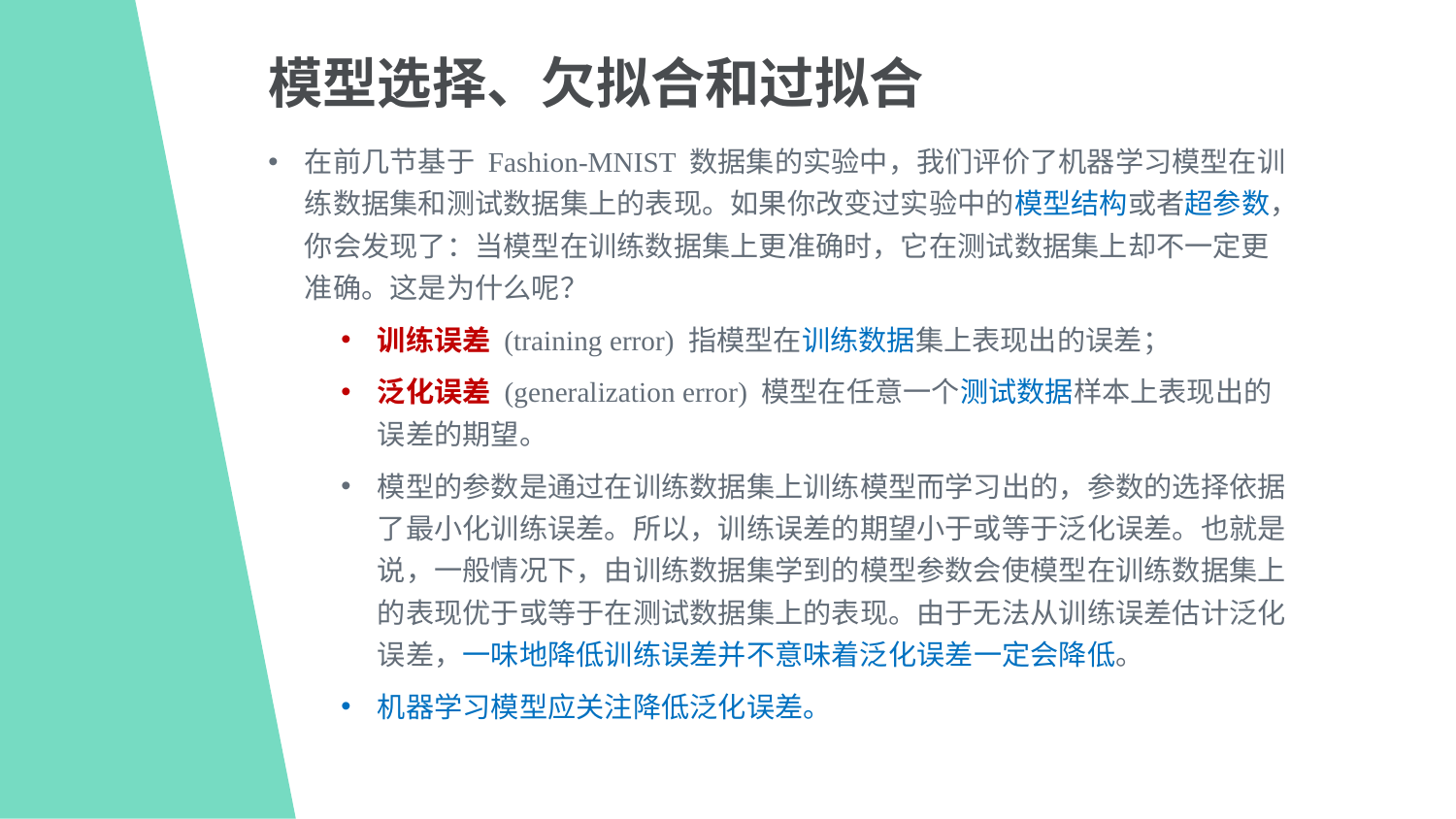

模型选择、欠拟合和过拟合
在前几节基于 Fashion-MNIST 数据集的实验中，我们评价了机器学习模型在训练数据集和测试数据集上的表现。如果你改变过实验中的模型结构或者超参数，你会发现了：当模型在训练数据集上更准确时，它在测试数据集上却不一定更准确。这是为什么呢？
训练误差 (training error) 指模型在训练数据集上表现出的误差；
泛化误差 (generalization error) 模型在任意一个测试数据样本上表现出的误差的期望。
模型的参数是通过在训练数据集上训练模型而学习出的，参数的选择依据了最小化训练误差。所以，训练误差的期望小于或等于泛化误差。也就是说，一般情况下，由训练数据集学到的模型参数会使模型在训练数据集上的表现优于或等于在测试数据集上的表现。由于无法从训练误差估计泛化误差，一味地降低训练误差并不意味着泛化误差一定会降低。
机器学习模型应关注降低泛化误差。